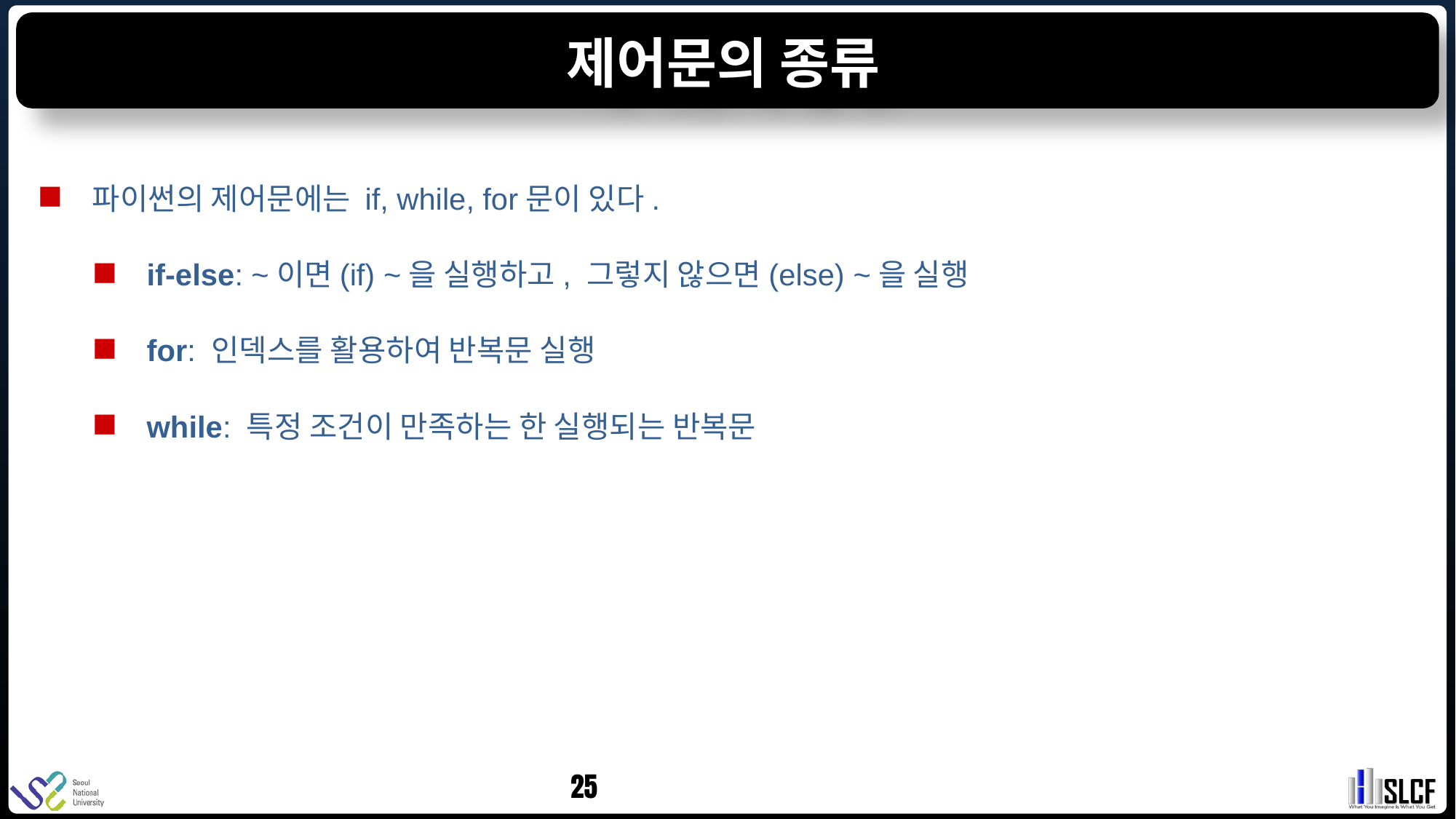

# 제어문의 종류
파이썬의 제어문에는 if, while, for문이 있다.
if-else: ~이면(if) ~을 실행하고, 그렇지 않으면(else) ~을 실행
for: 인덱스를 활용하여 반복문 실행
while: 특정 조건이 만족하는 한 실행되는 반복문
25